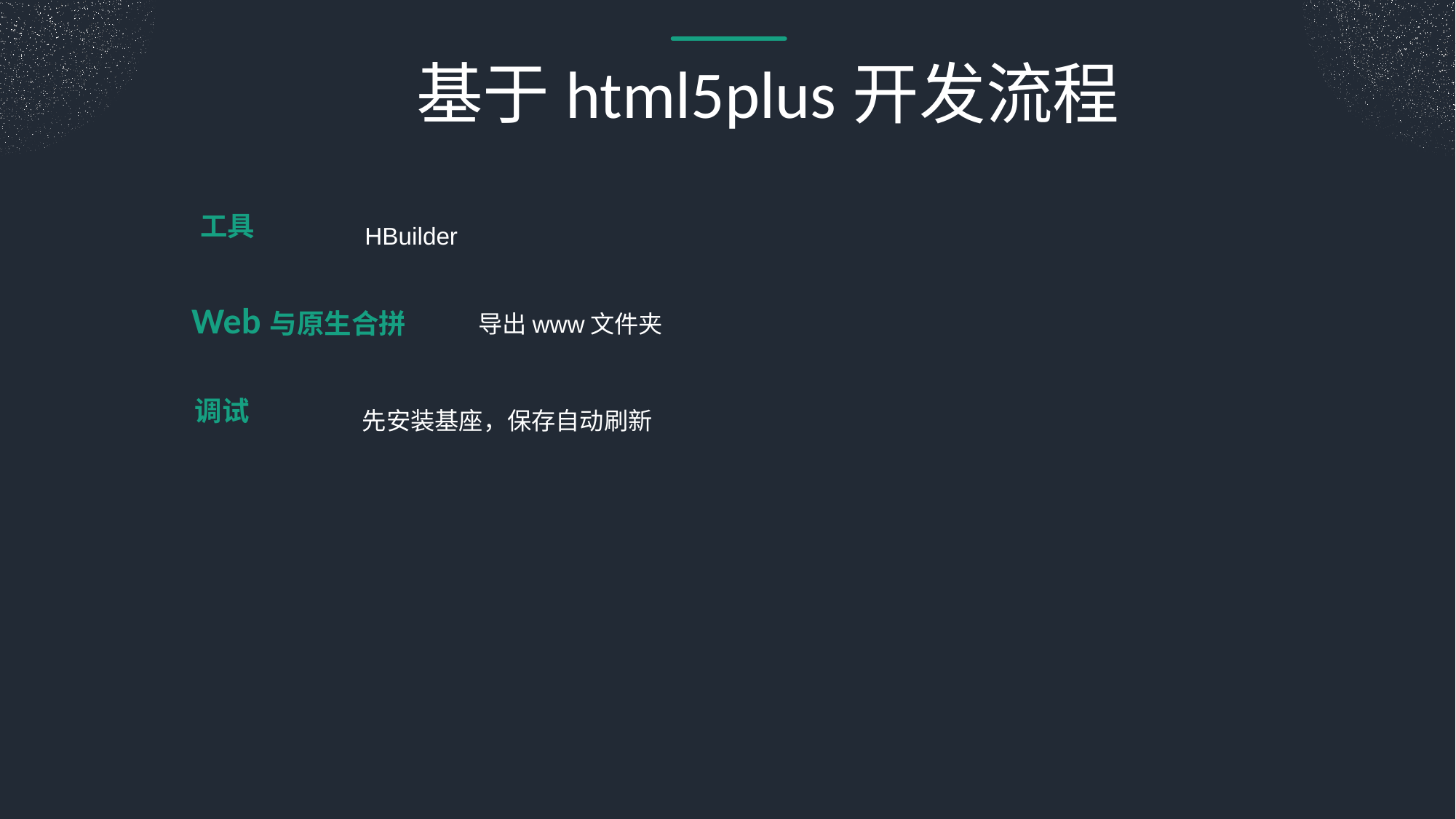

基于html5plus开发流程

HBuilder
工具
导出www文件夹
Web与原生合拼
先安装基座，保存自动刷新
调试